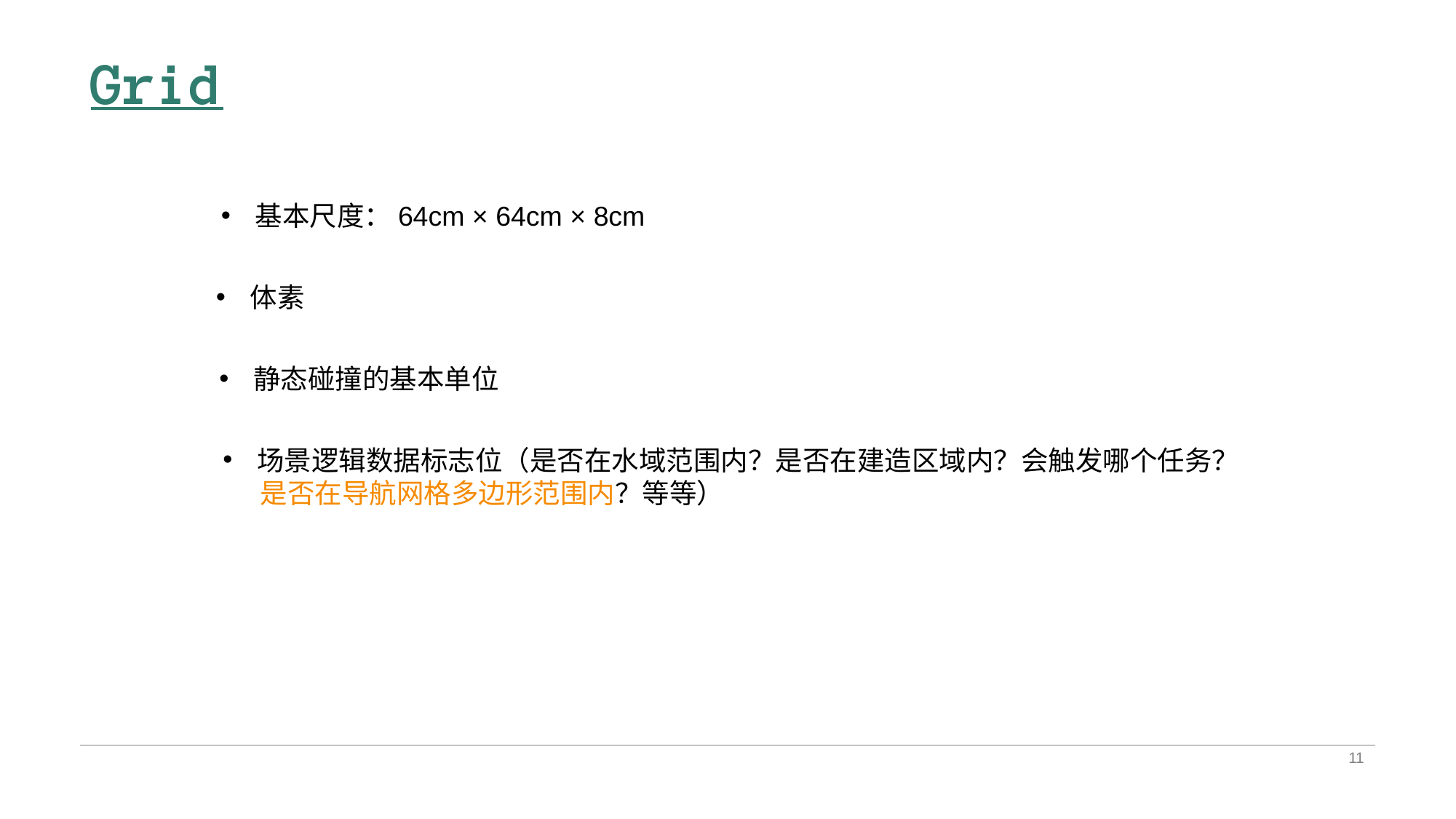

# Grid
基本尺度：64cm × 64cm × 8cm
体素
静态碰撞的基本单位
场景逻辑数据标志位（是否在水域范围内？是否在建造区域内？会触发哪个任务？
     是否在导航网格多边形范围内？等等）
11